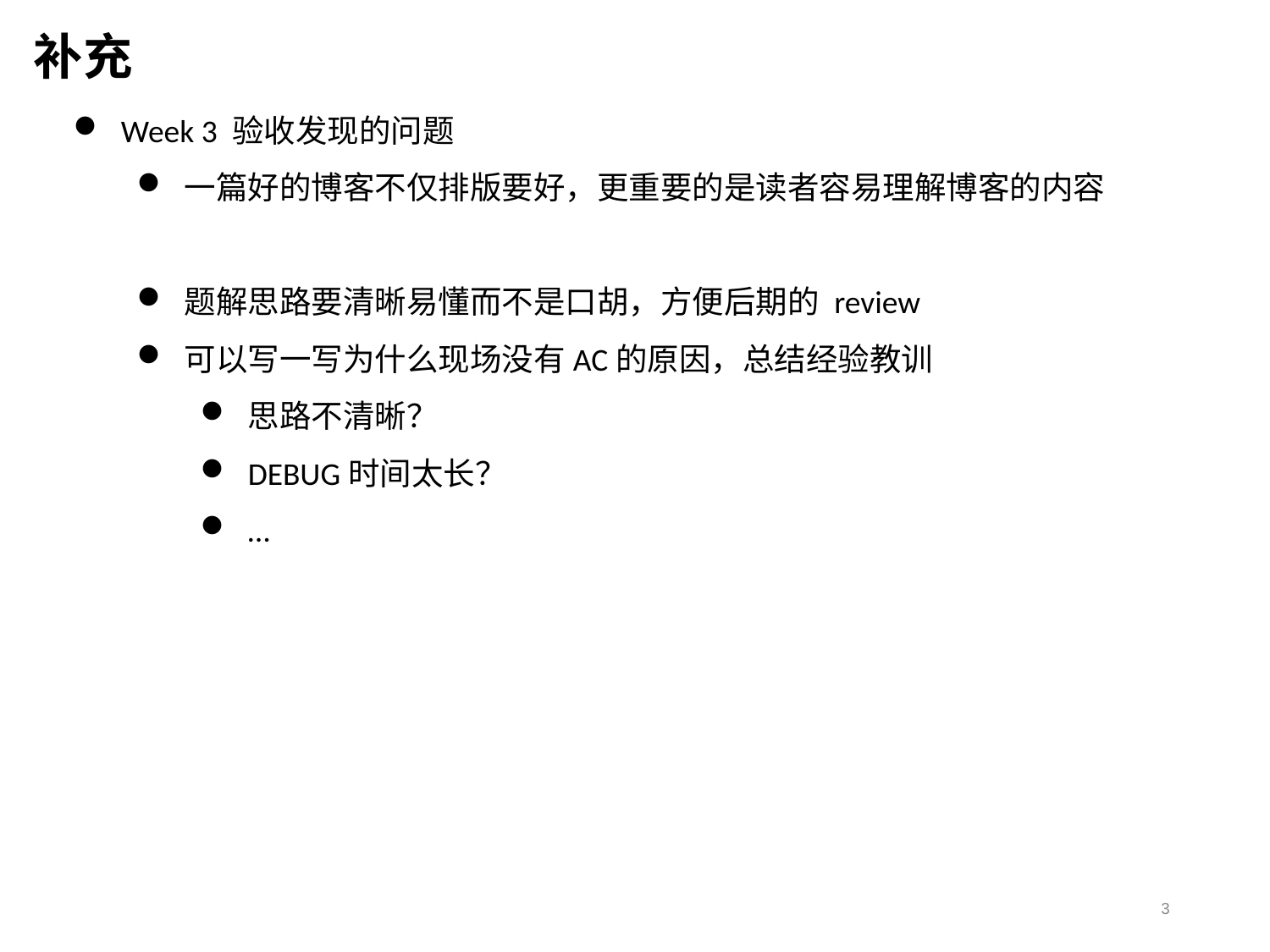

补充

Week 3 验收发现的问题
一篇好的博客不仅排版要好，更重要的是读者容易理解博客的内容

题解思路要清晰易懂而不是口胡，方便后期的 review
可以写一写为什么现场没有AC的原因，总结经验教训
思路不清晰？
DEBUG时间太长？
…

3